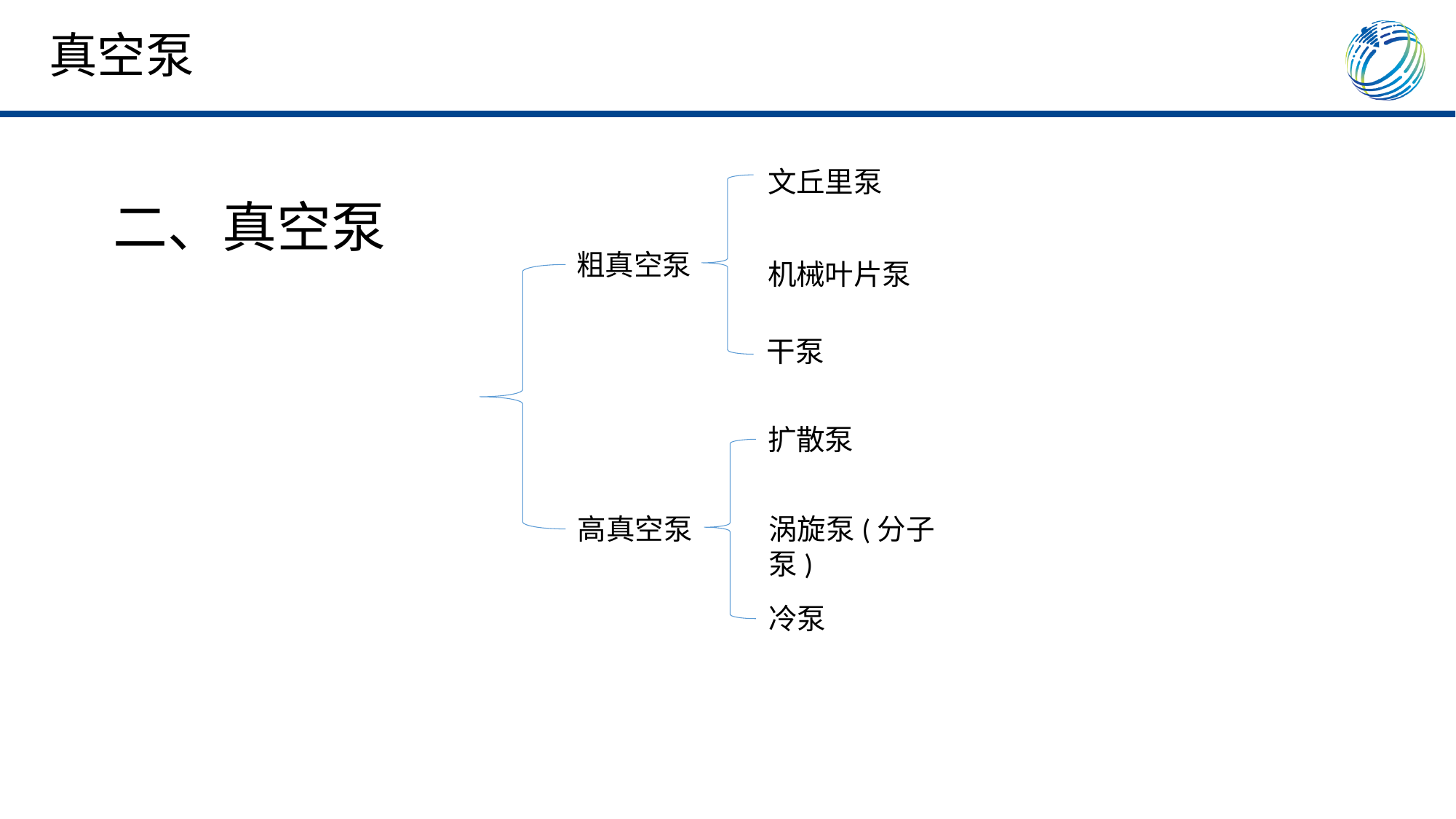

真空泵
文丘里泵

二、真空泵
粗真空泵
机械叶片泵

干泵
扩散泵

涡旋泵(分子泵)
高真空泵
冷泵